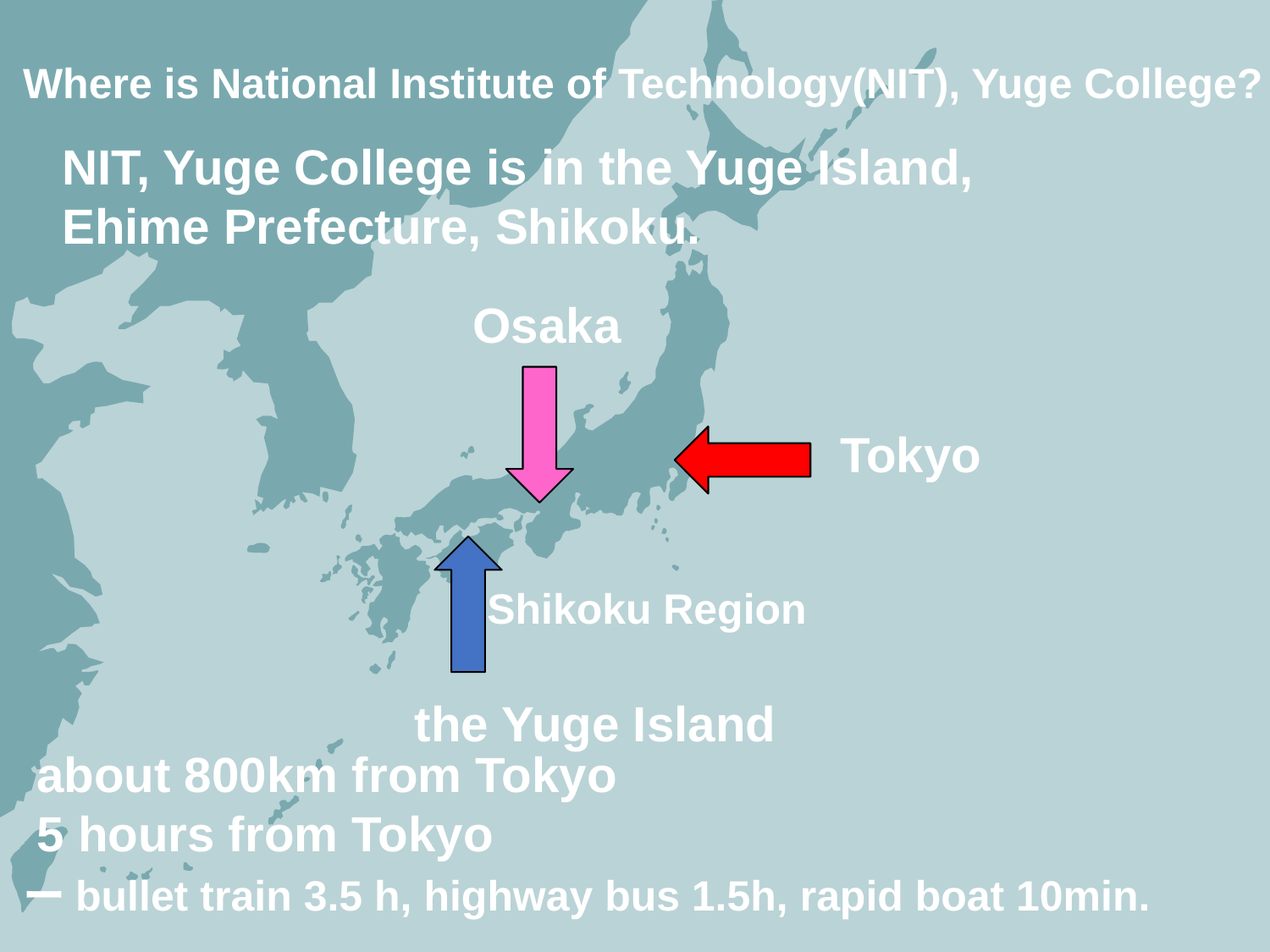

Where is National Institute of Technology(NIT), Yuge College?
NIT, Yuge College is in the Yuge Island, Ehime Prefecture, Shikoku.
 Osaka

 Tokyo

    Shikoku Region
 the Yuge Island
 about 800km from Tokyo
 5 hours from Tokyo
ーbullet train 3.5 h, highway bus 1.5h, rapid boat 10min.